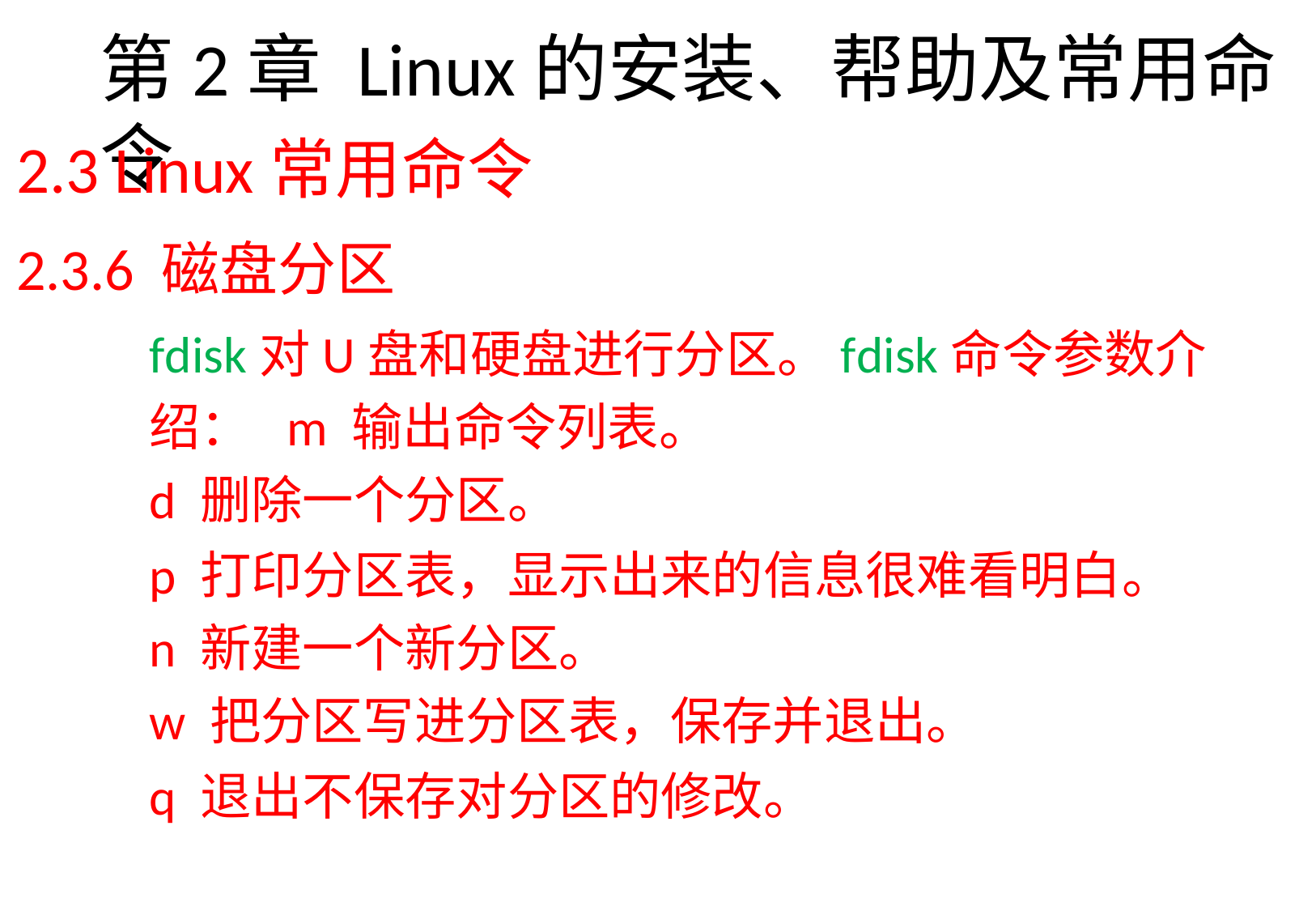

# 第2章Linux的安装、帮助及常用命令
2.3 Linux常用命令
2.3.6 磁盘分区
fdisk对U盘和硬盘进行分区。fdisk命令参数介绍：  m 输出命令列表。
d 删除一个分区。
p 打印分区表，显示出来的信息很难看明白。
n 新建一个新分区。
w 把分区写进分区表，保存并退出。
q 退出不保存对分区的修改。